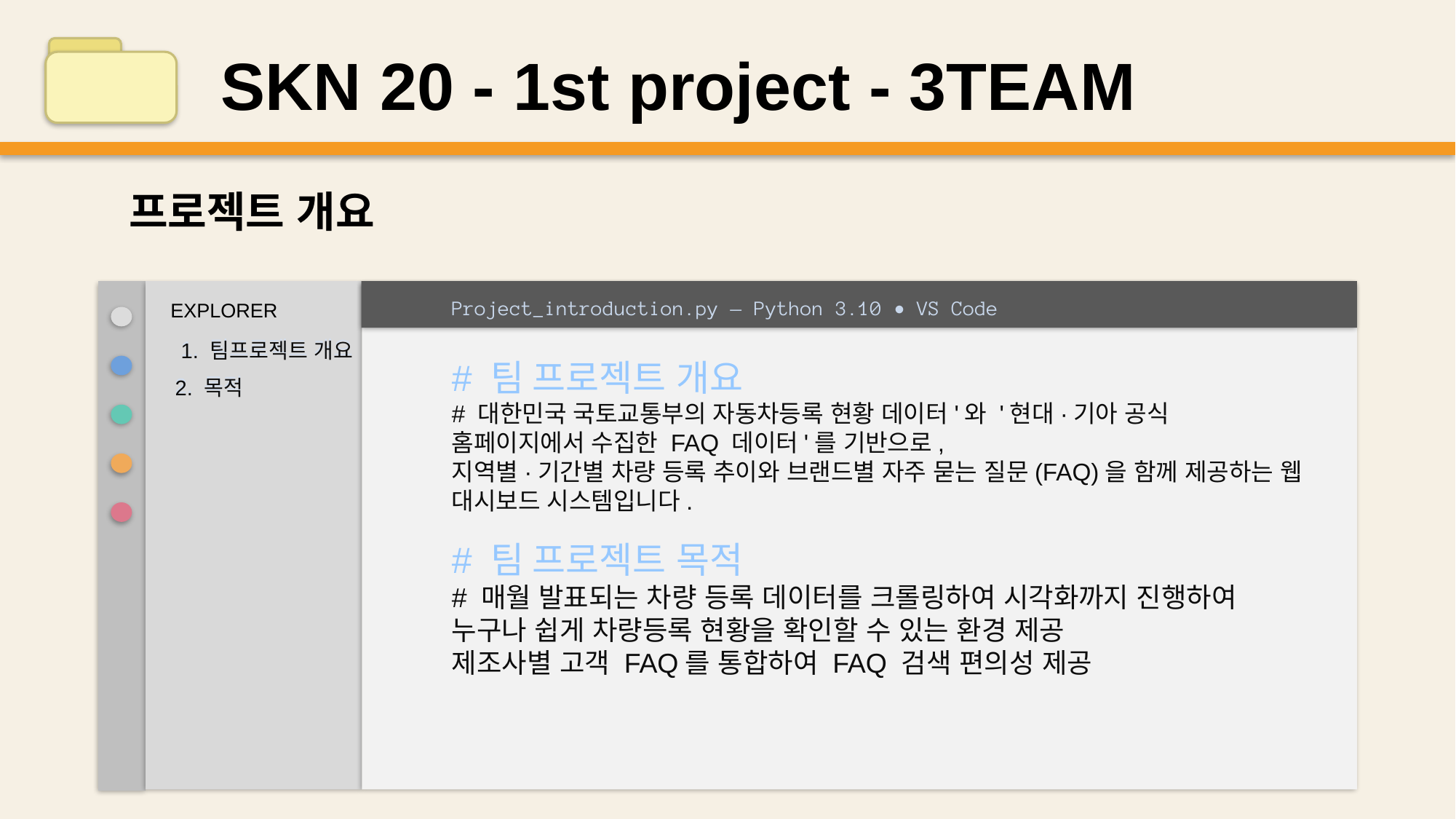

SKN 20 - 1st project - 3TEAM

프로젝트 개요

Project_introduction.py — Python 3.10 • VS Code
EXPLORER
1. 팀프로젝트 개요
# 팀 프로젝트 개요
# 대한민국 국토교통부의 자동차등록 현황 데이터'와 '현대·기아 공식 홈페이지에서 수집한 FAQ 데이터'를 기반으로, 지역별·기간별 차량 등록 추이와 브랜드별 자주 묻는 질문(FAQ)을 함께 제공하는 웹 대시보드 시스템입니다.
2. 목적

# 팀 프로젝트 목적
# 매월 발표되는 차량 등록 데이터를 크롤링하여 시각화까지 진행하여 누구나 쉽게 차량등록 현황을 확인할 수 있는 환경 제공
제조사별 고객 FAQ를 통합하여 FAQ 검색 편의성 제공
1. 팀프로젝트 개요
2. 목적